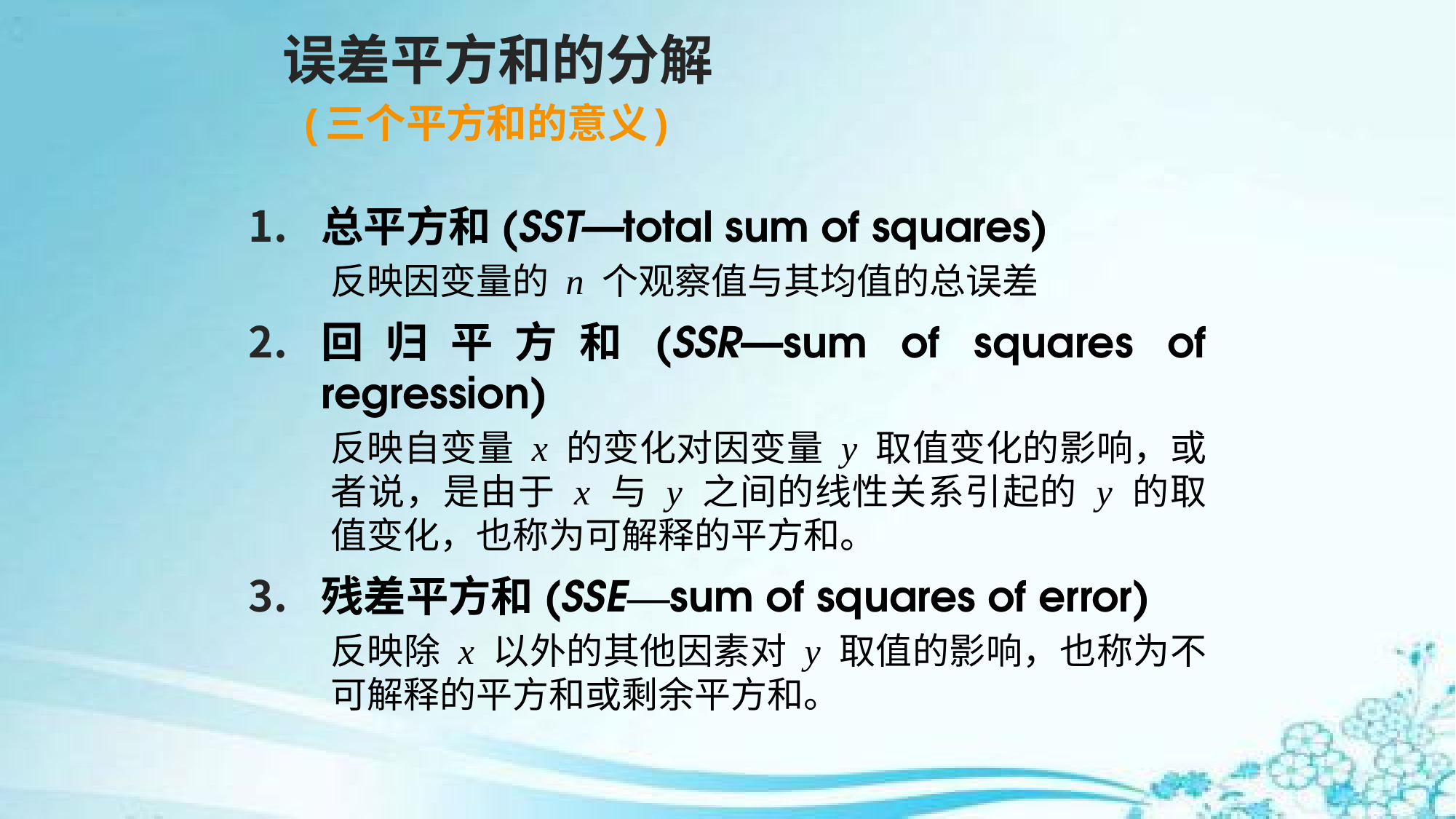

# 误差平方和的分解 (三个平方和的意义)
总平方和(SST—total sum of squares)
反映因变量的 n 个观察值与其均值的总误差
回归平方和(SSR—sum of squares of regression)
反映自变量 x 的变化对因变量 y 取值变化的影响，或者说，是由于 x 与 y 之间的线性关系引起的 y 的取值变化，也称为可解释的平方和。
残差平方和(SSE—sum of squares of error)
反映除 x 以外的其他因素对 y 取值的影响，也称为不可解释的平方和或剩余平方和。